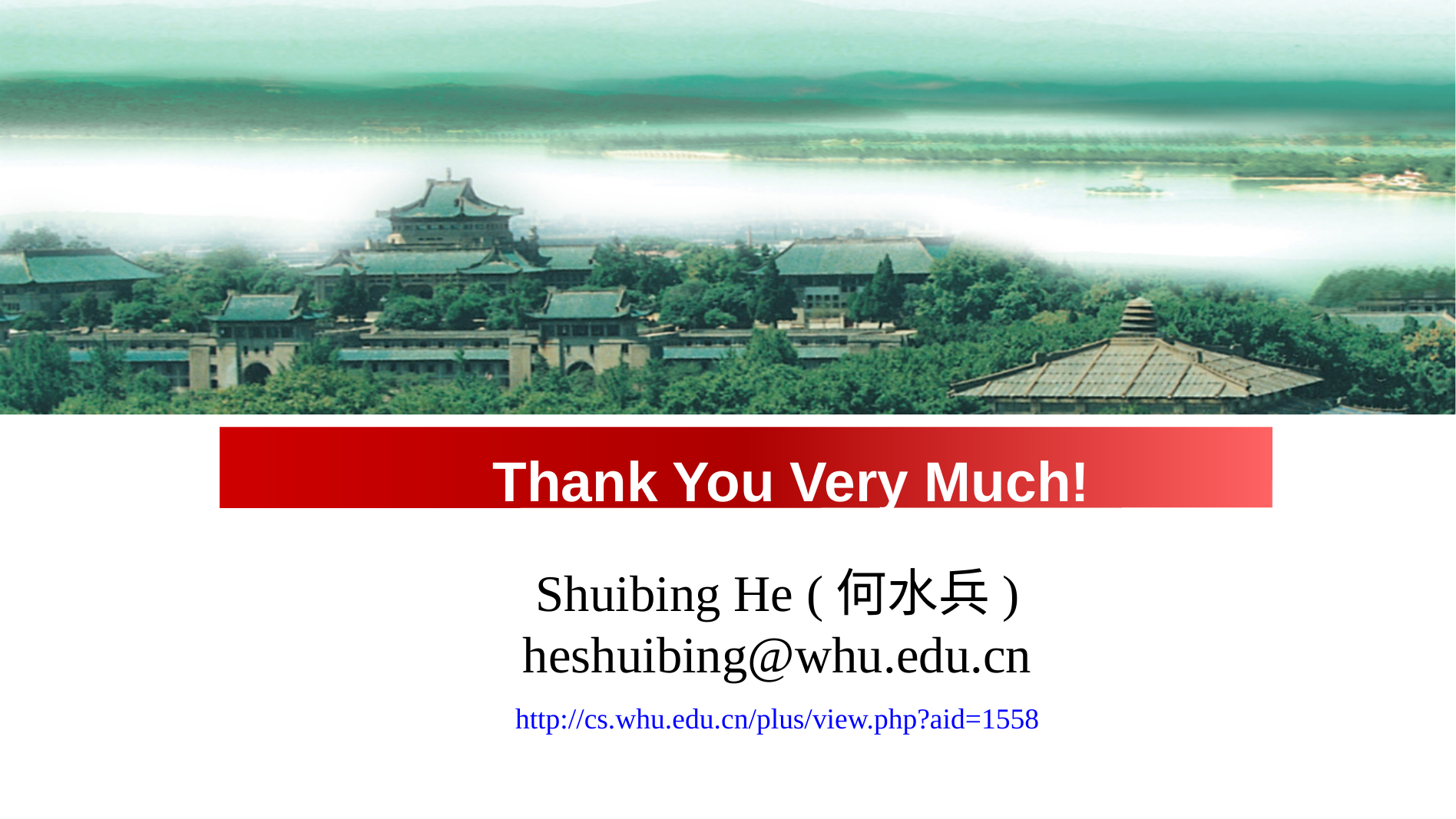

Thank You Very Much!
Shuibing He (何水兵)
heshuibing@whu.edu.cn
http://cs.whu.edu.cn/plus/view.php?aid=1558